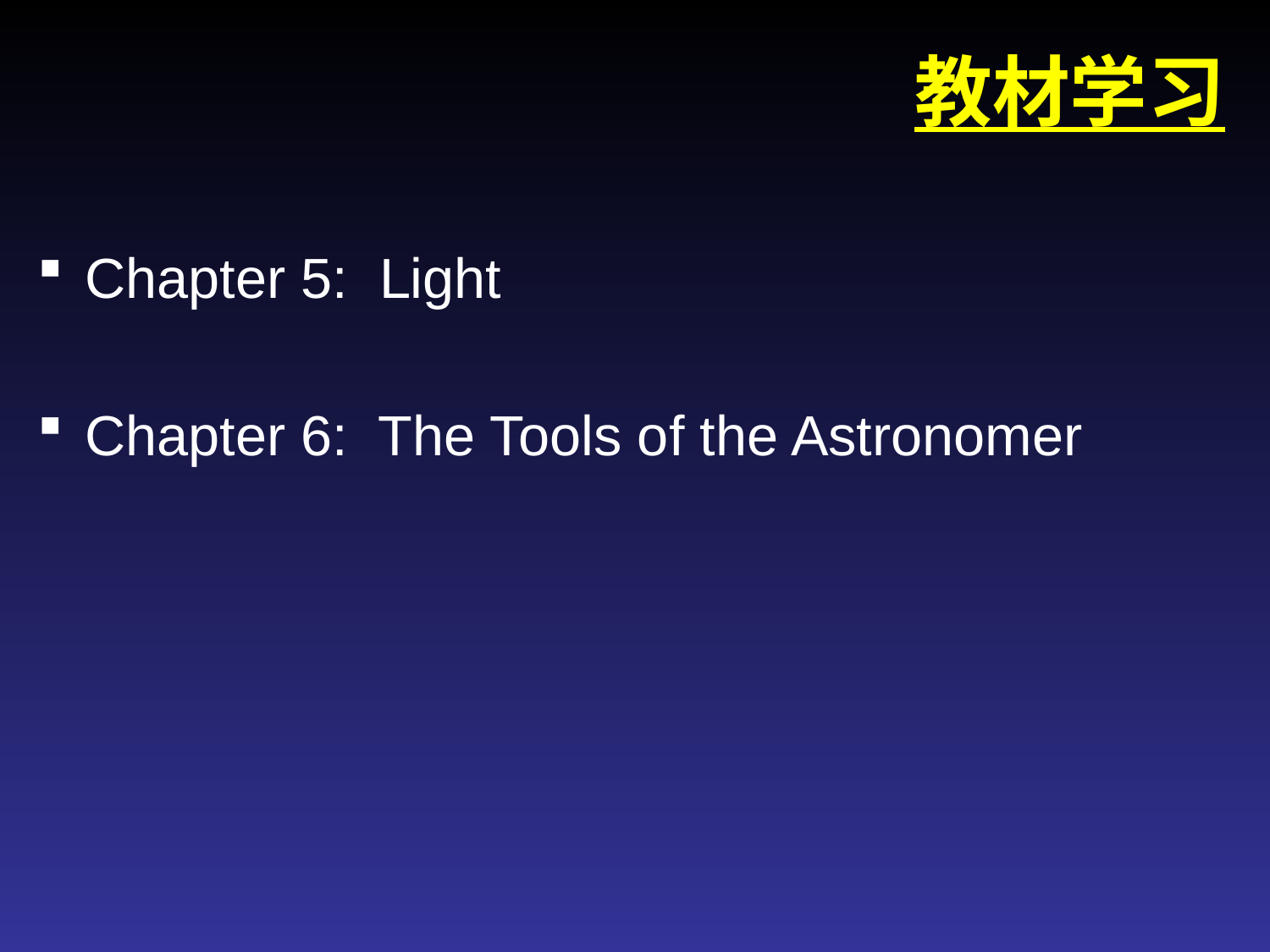

教材学习

Chapter 5:  Light

Chapter 6:  The Tools of the Astronomer